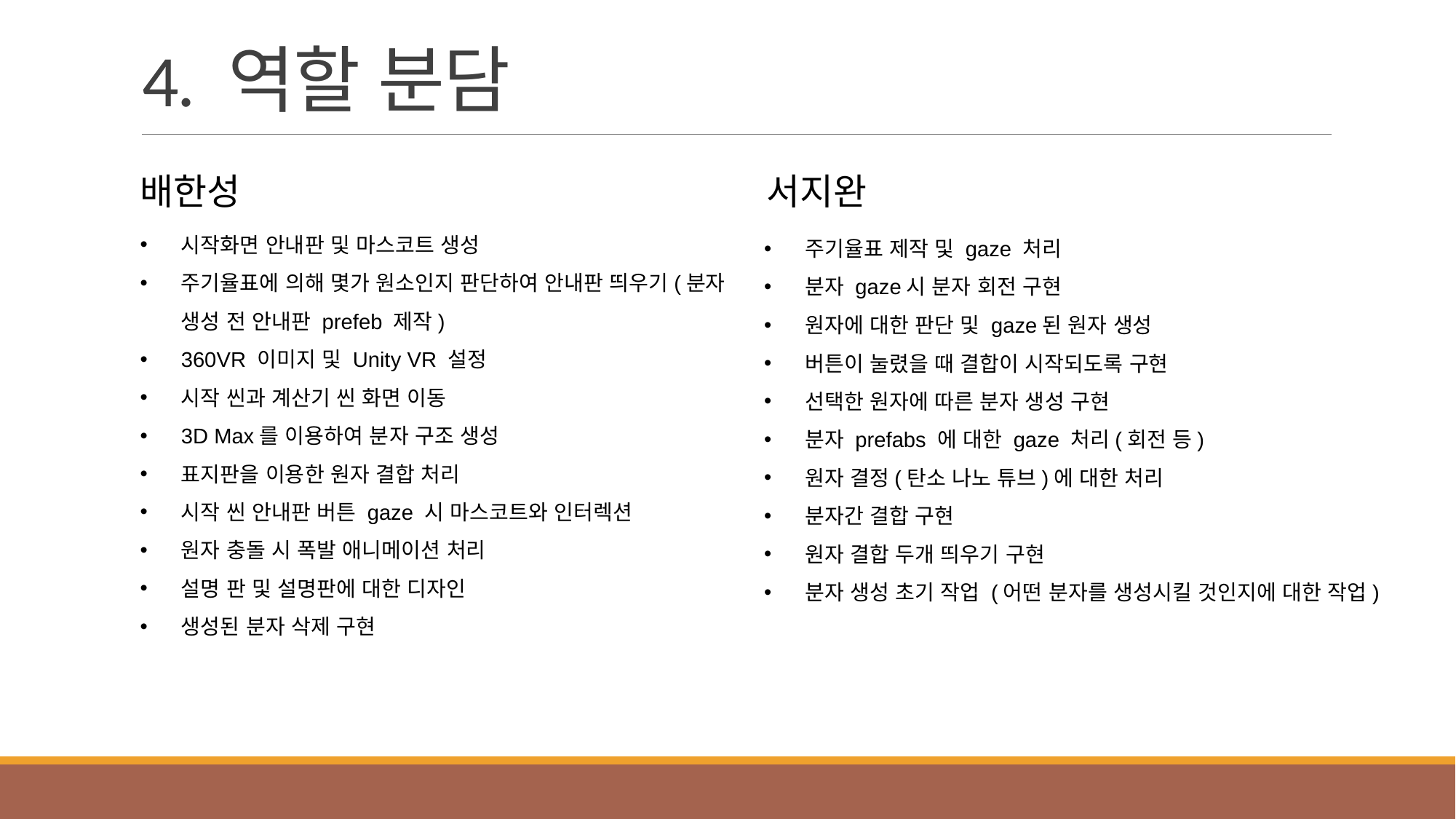

# 4. 역할 분담
배한성
서지완
시작화면 안내판 및 마스코트 생성
주기율표에 의해 몇가 원소인지 판단하여 안내판 띄우기(분자 생성 전 안내판 prefeb 제작)
360VR 이미지 및 Unity VR 설정
시작 씬과 계산기 씬 화면 이동
3D Max를 이용하여 분자 구조 생성
표지판을 이용한 원자 결합 처리
시작 씬 안내판 버튼 gaze 시 마스코트와 인터렉션
원자 충돌 시 폭발 애니메이션 처리
설명 판 및 설명판에 대한 디자인
생성된 분자 삭제 구현
주기율표 제작 및 gaze 처리
분자 gaze시 분자 회전 구현
원자에 대한 판단 및 gaze된 원자 생성
버튼이 눌렸을 때 결합이 시작되도록 구현
선택한 원자에 따른 분자 생성 구현
분자 prefabs 에 대한 gaze 처리(회전 등)
원자 결정(탄소 나노 튜브)에 대한 처리
분자간 결합 구현
원자 결합 두개 띄우기 구현
분자 생성 초기 작업 (어떤 분자를 생성시킬 것인지에 대한 작업)